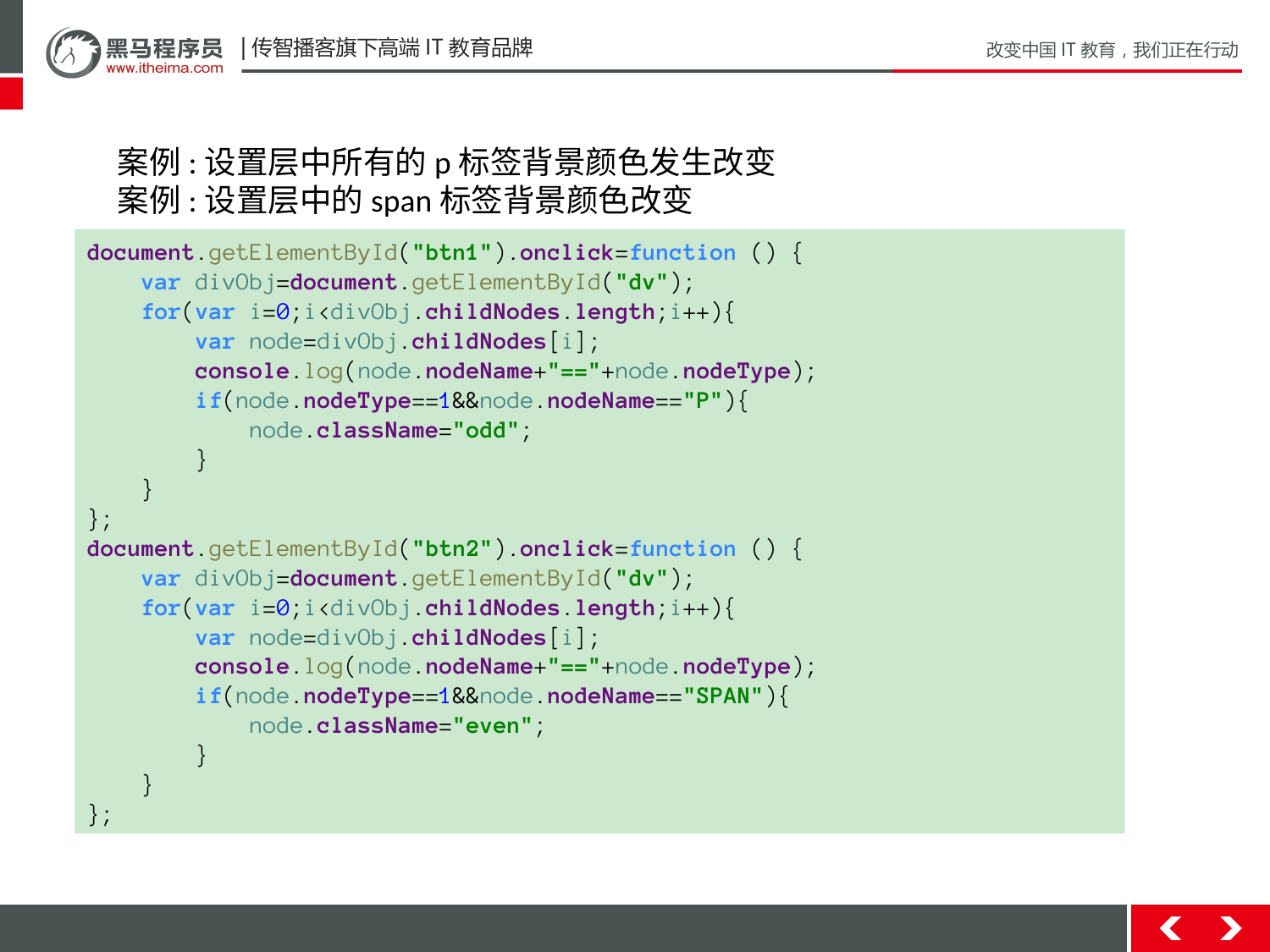

案例:设置层中所有的p标签背景颜色发生改变
案例:设置层中的span标签背景颜色改变
document.getElementById("btn1").onclick=function () {
    var divObj=document.getElementById("dv");
    for(var i=0;i<divObj.childNodes.length;i++){
        var node=divObj.childNodes[i];
        console.log(node.nodeName+"=="+node.nodeType);
        if(node.nodeType==1&&node.nodeName=="P"){
            node.className="odd";
        }
    }
};
document.getElementById("btn2").onclick=function () {
    var divObj=document.getElementById("dv");
    for(var i=0;i<divObj.childNodes.length;i++){
        var node=divObj.childNodes[i];
        console.log(node.nodeName+"=="+node.nodeType);
        if(node.nodeType==1&&node.nodeName=="SPAN"){
            node.className="even";
        }
    }
};